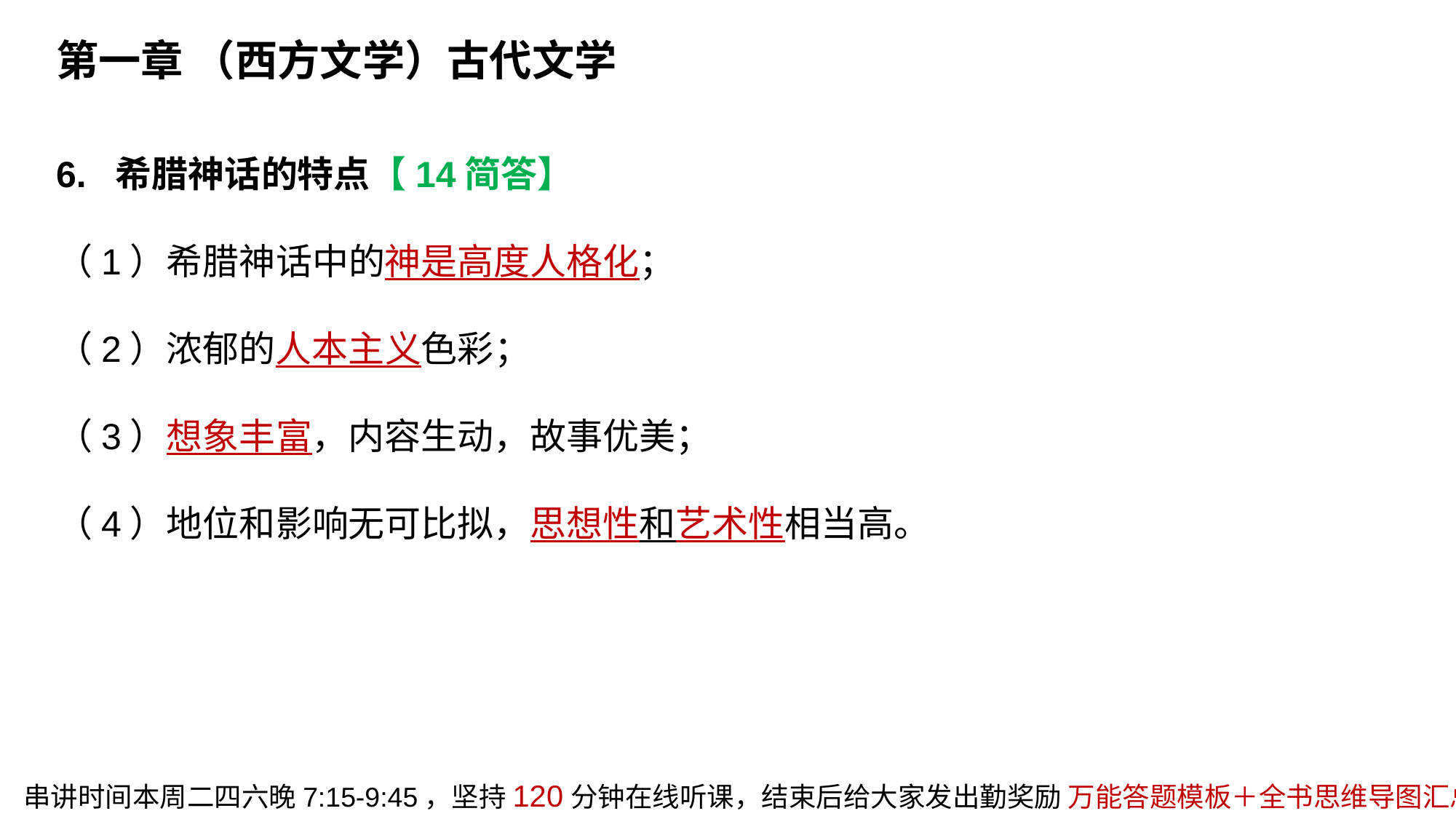

第一章 （西方文学）古代文学
6.  希腊神话的特点【14简答】
（1）希腊神话中的神是高度人格化；
（2）浓郁的人本主义色彩；
（3）想象丰富，内容生动，故事优美；
（4）地位和影响无可比拟，思想性和艺术性相当高。